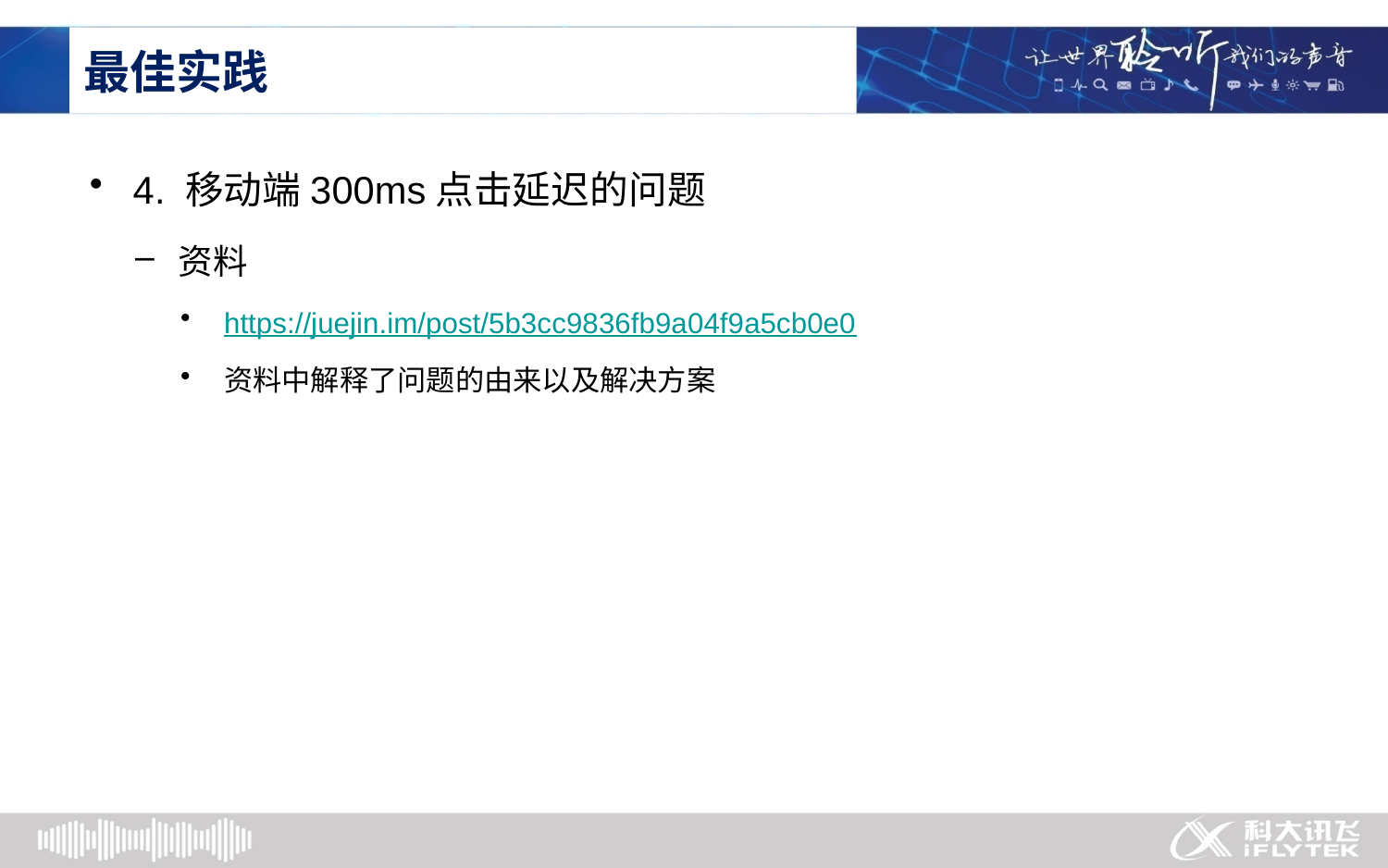

# 最佳实践
4. 移动端300ms点击延迟的问题
资料
https://juejin.im/post/5b3cc9836fb9a04f9a5cb0e0
资料中解释了问题的由来以及解决方案